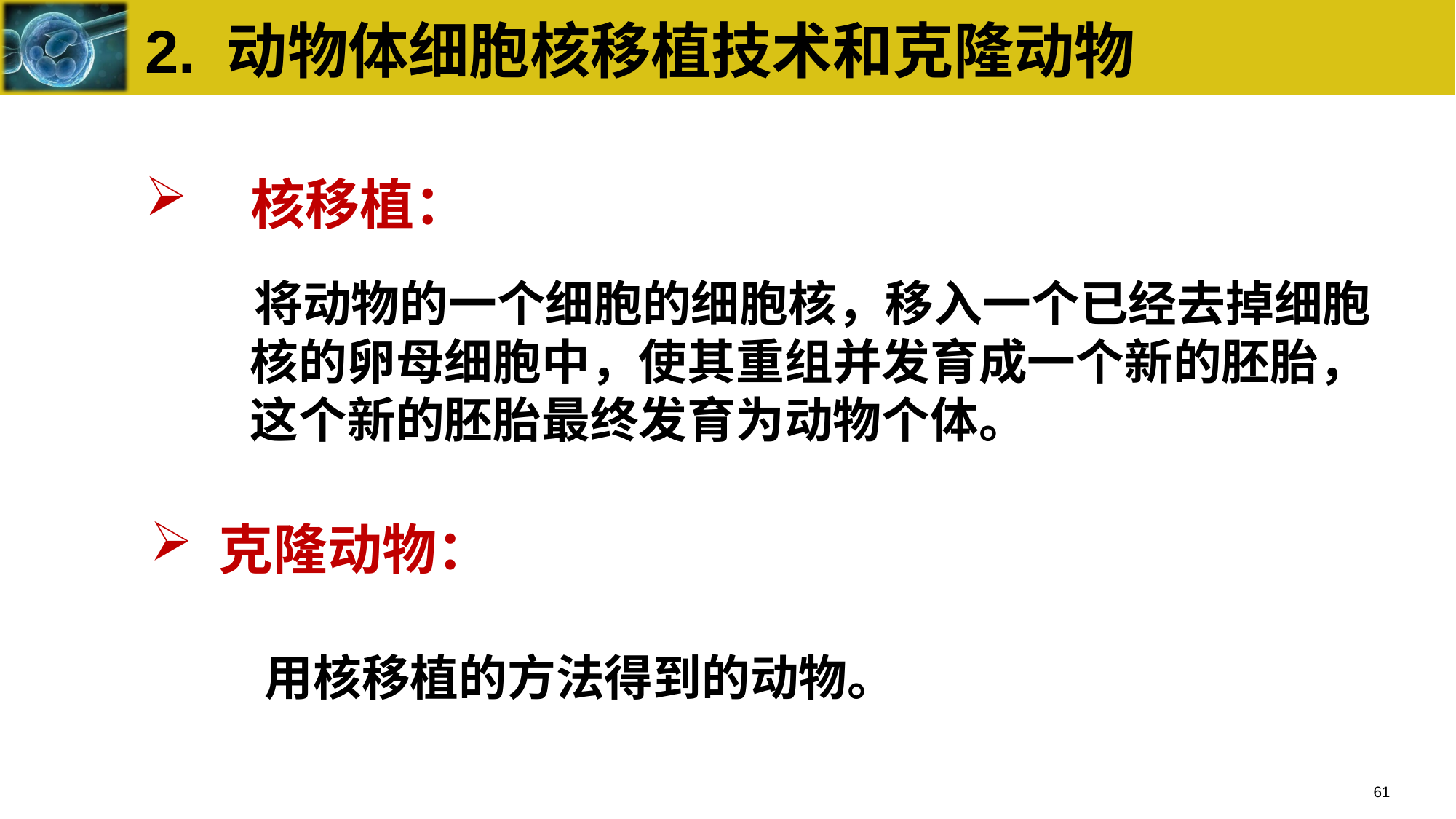

2. 动物体细胞核移植技术和克隆动物
# 核移植：
   将动物的一个细胞的细胞核，移入一个已经去掉细胞核的卵母细胞中，使其重组并发育成一个新的胚胎，这个新的胚胎最终发育为动物个体。
克隆动物：
  用核移植的方法得到的动物。
61